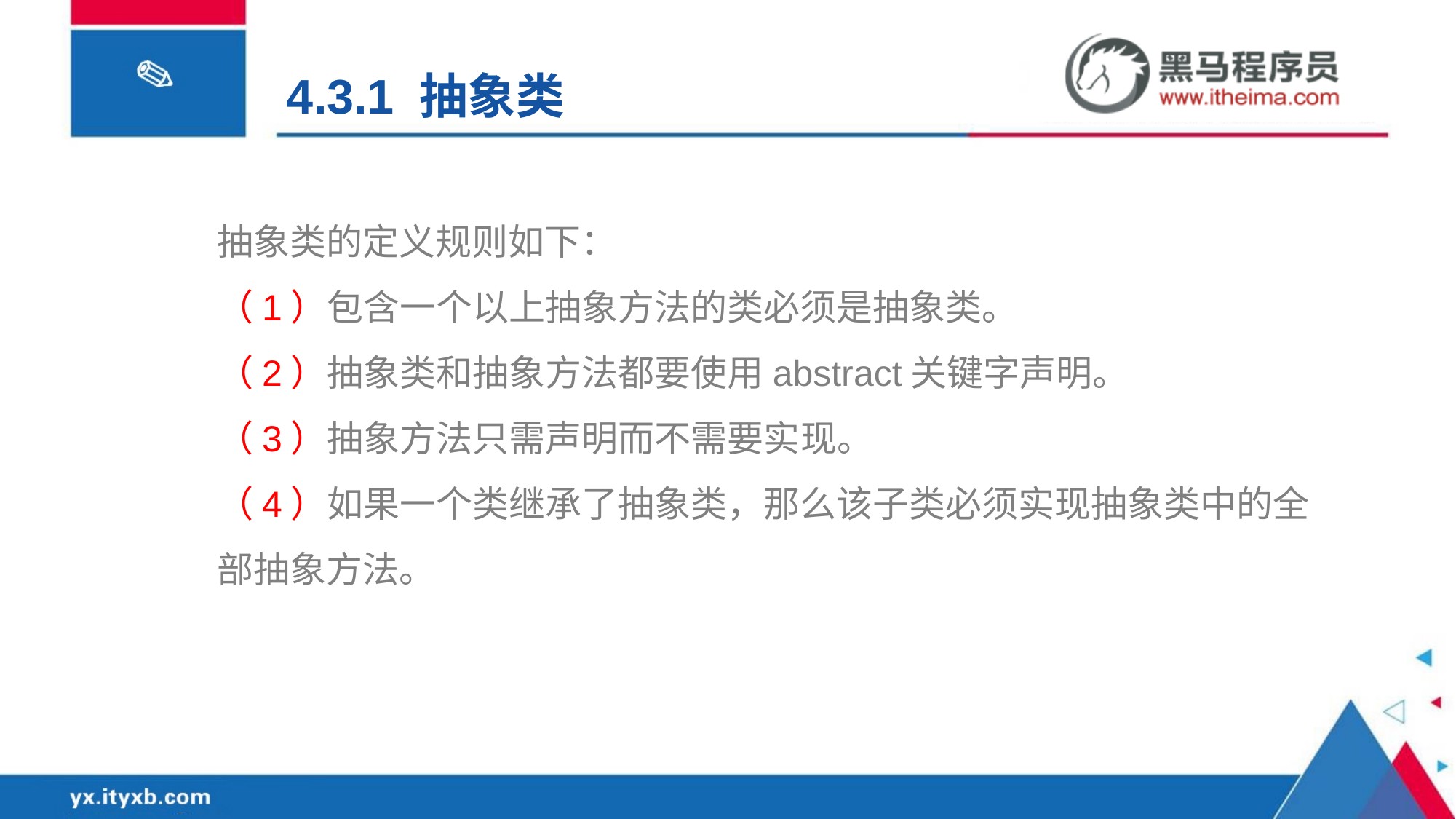

4.3.1 抽象类
抽象类的定义规则如下：
（1）包含一个以上抽象方法的类必须是抽象类。
（2）抽象类和抽象方法都要使用abstract关键字声明。
（3）抽象方法只需声明而不需要实现。
（4）如果一个类继承了抽象类，那么该子类必须实现抽象类中的全部抽象方法。